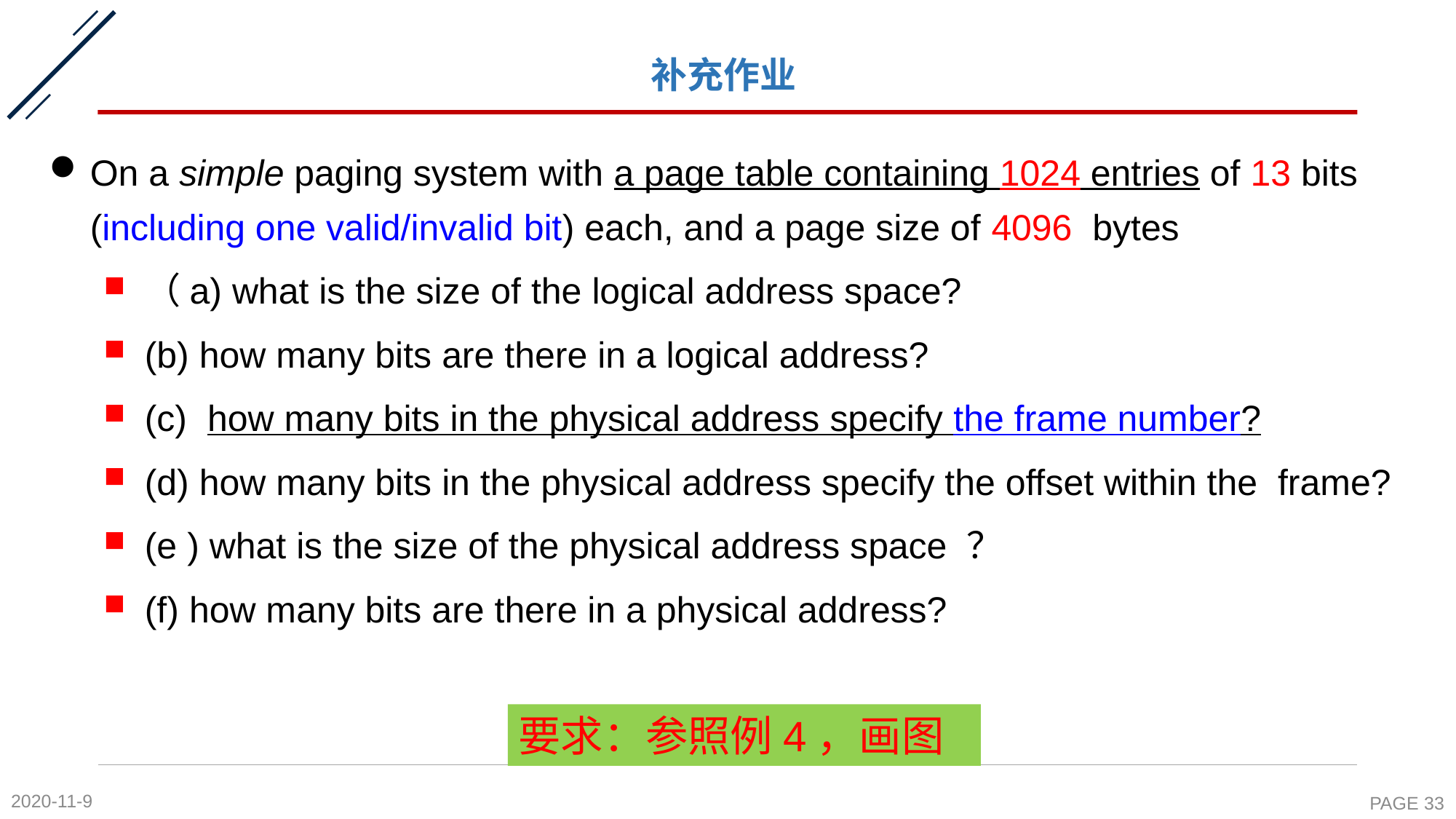

# 补充作业
On a simple paging system with a page table containing 1024 entries of 13 bits (including one valid/invalid bit) each, and a page size of 4096  bytes
（a) what is the size of the logical address space?
(b) how many bits are there in a logical address?
(c)  how many bits in the physical address specify the frame number?
(d) how many bits in the physical address specify the offset within the  frame?
(e ) what is the size of the physical address space ？
(f) how many bits are there in a physical address?
要求：参照例4，画图
2020-11-9
PAGE 33